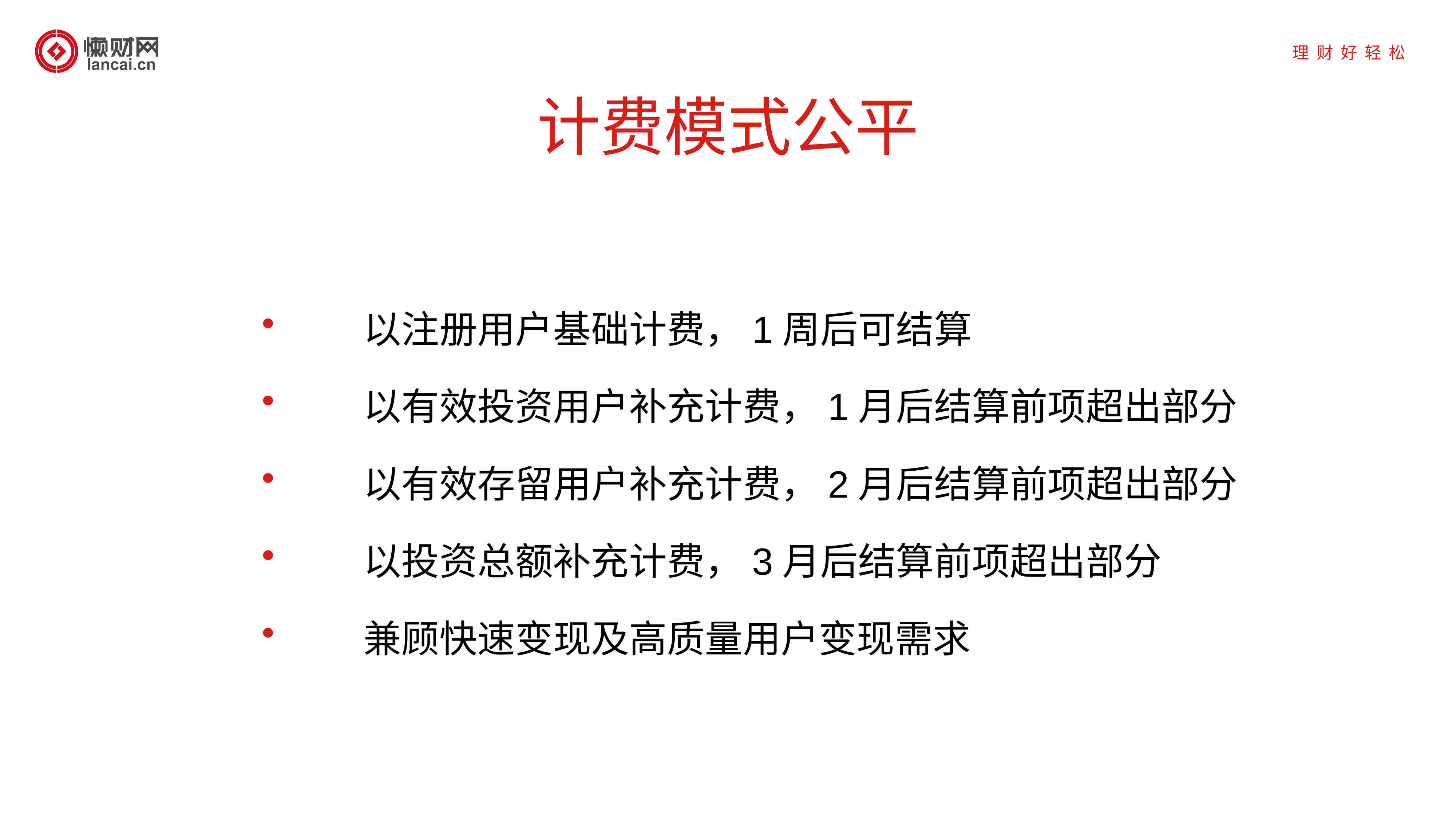

# 计费模式公平
以注册用户基础计费，1周后可结算
以有效投资用户补充计费，1月后结算前项超出部分
以有效存留用户补充计费，2月后结算前项超出部分
以投资总额补充计费，3月后结算前项超出部分
兼顾快速变现及高质量用户变现需求